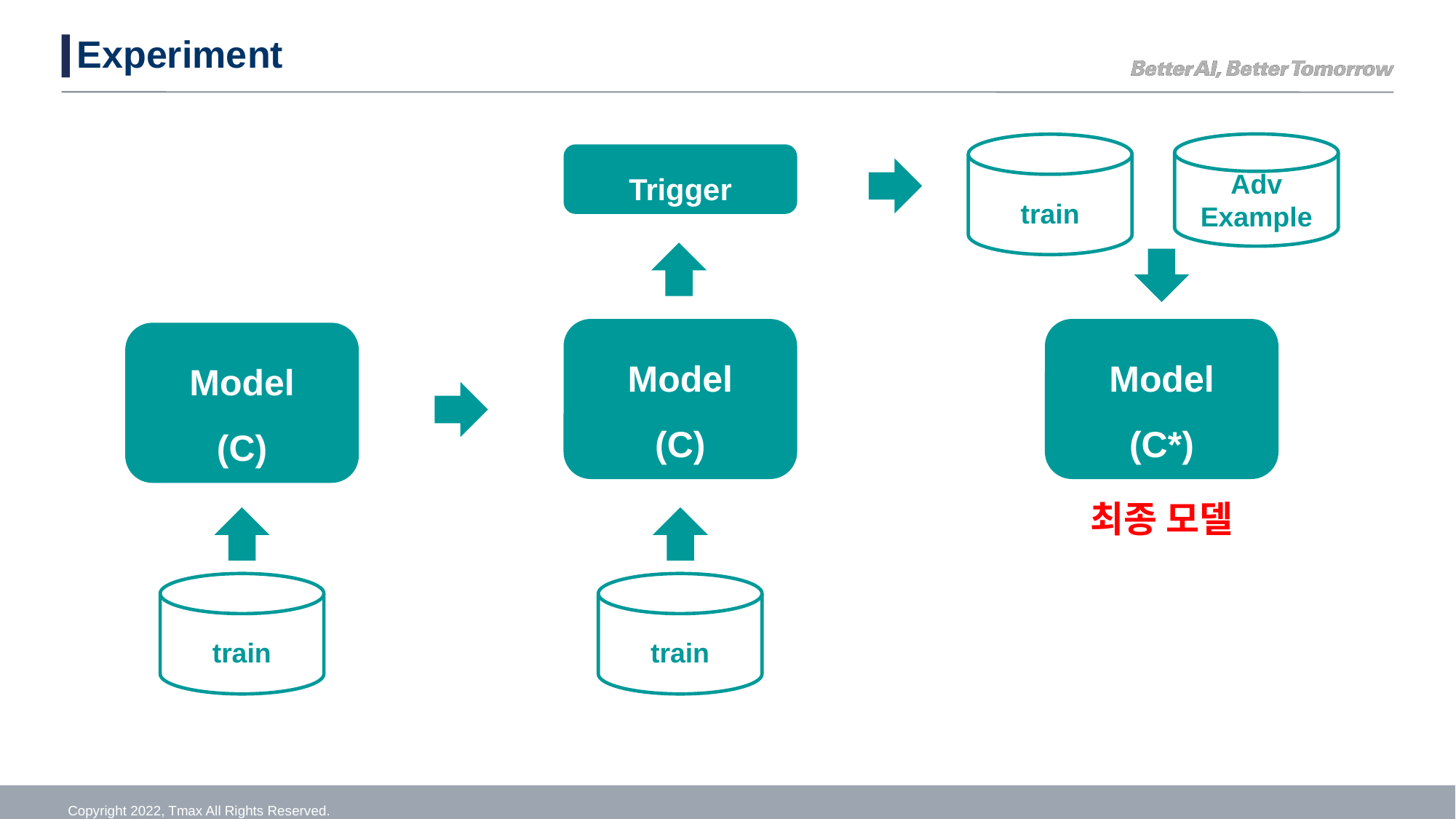

# Experiment

Adv Example

train

Trigger

Model
(C)

Model
(C*)

Model
(C)

train

최종 모델

train
18